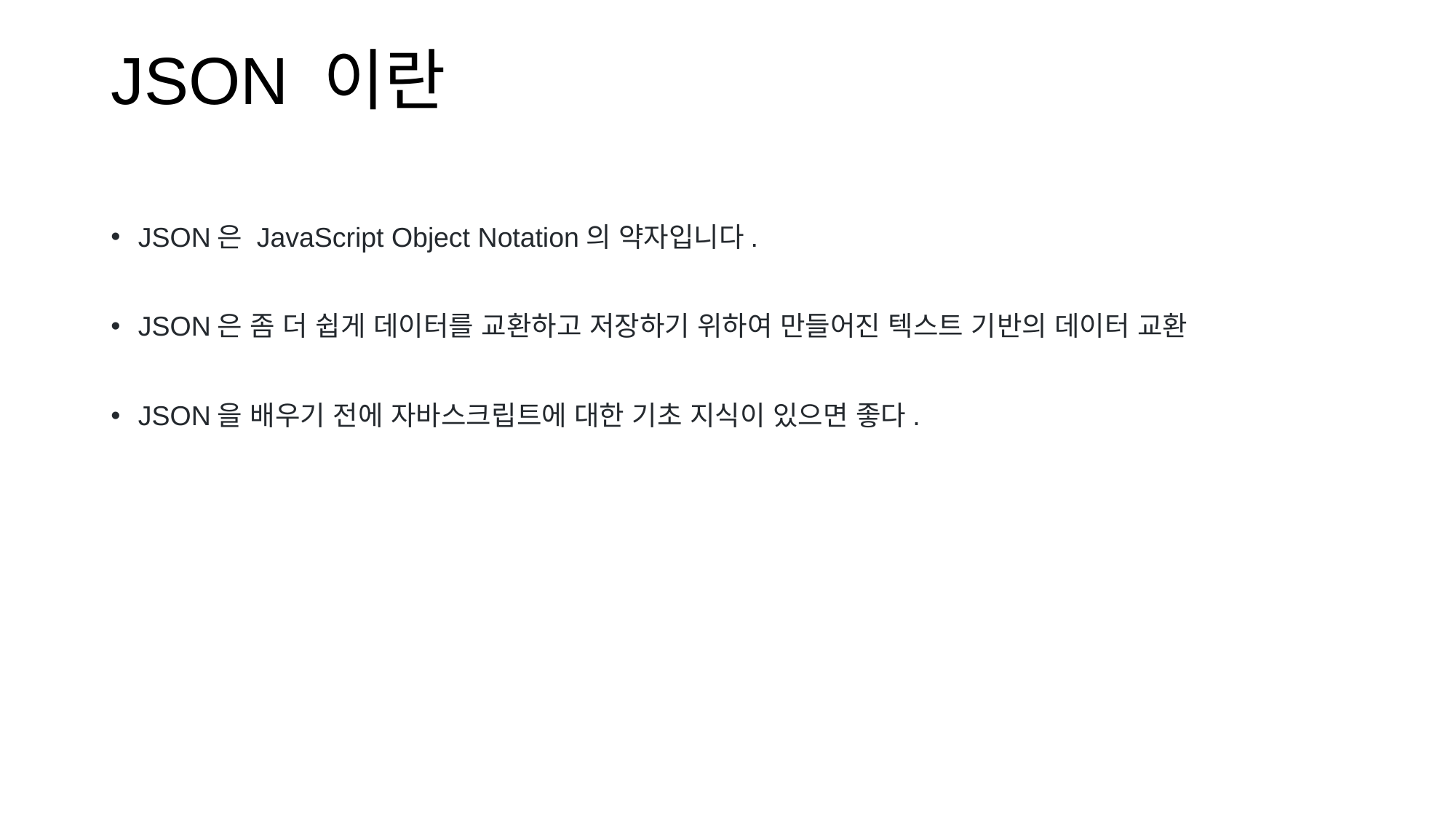

# JSON 이란
JSON은 JavaScript Object Notation의 약자입니다.

JSON은 좀 더 쉽게 데이터를 교환하고 저장하기 위하여 만들어진 텍스트 기반의 데이터 교환

JSON을 배우기 전에 자바스크립트에 대한 기초 지식이 있으면 좋다.